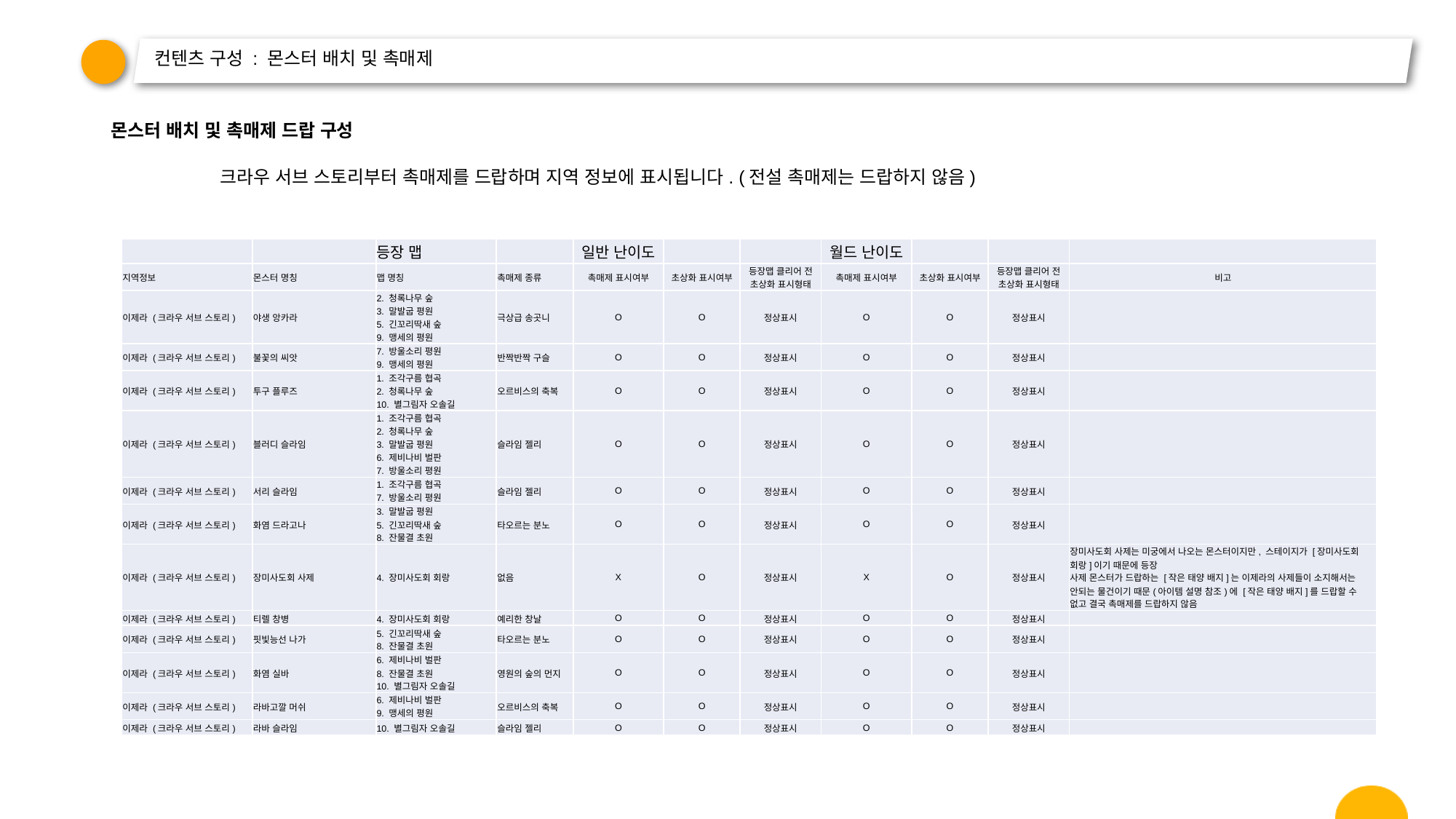

# 컨텐츠 구성 : 몬스터 배치 및 촉매제
몬스터 배치 및 촉매제 드랍 구성
	크라우 서브 스토리부터 촉매제를 드랍하며 지역 정보에 표시됩니다. (전설 촉매제는 드랍하지 않음)
|  |  | 등장 맵 |  | 일반 난이도 |  |  | 월드 난이도 |  |  |  |
| --- | --- | --- | --- | --- | --- | --- | --- | --- | --- | --- |
| 지역정보 | 몬스터 명칭 | 맵 명칭 | 촉매제 종류 | 촉매제 표시여부 | 초상화 표시여부 | 등장맵 클리어 전 초상화 표시형태 | 촉매제 표시여부 | 초상화 표시여부 | 등장맵 클리어 전 초상화 표시형태 | 비고 |
| 이제라 (크라우 서브 스토리) | 야생 앙카라 | 2. 청록나무 숲 3. 말발굽 평원 5. 긴꼬리딱새 숲 9. 맹세의 평원 | 극상급 송곳니 | O | O | 정상표시 | O | O | 정상표시 |  |
| 이제라 (크라우 서브 스토리) | 불꽃의 씨앗 | 7. 방울소리 평원 9. 맹세의 평원 | 반짝반짝 구슬 | O | O | 정상표시 | O | O | 정상표시 |  |
| 이제라 (크라우 서브 스토리) | 투구 플루즈 | 1. 조각구름 협곡 2. 청록나무 숲 10. 별그림자 오솔길 | 오르비스의 축복 | O | O | 정상표시 | O | O | 정상표시 |  |
| 이제라 (크라우 서브 스토리) | 블러디 슬라임 | 1. 조각구름 협곡 2. 청록나무 숲 3. 말발굽 평원 6. 제비나비 벌판 7. 방울소리 평원 | 슬라임 젤리 | O | O | 정상표시 | O | O | 정상표시 |  |
| 이제라 (크라우 서브 스토리) | 서리 슬라임 | 1. 조각구름 협곡 7. 방울소리 평원 | 슬라임 젤리 | O | O | 정상표시 | O | O | 정상표시 |  |
| 이제라 (크라우 서브 스토리) | 화염 드라고나 | 3. 말발굽 평원 5. 긴꼬리딱새 숲 8. 잔물결 초원 | 타오르는 분노 | O | O | 정상표시 | O | O | 정상표시 |  |
| 이제라 (크라우 서브 스토리) | 장미사도회 사제 | 4. 장미사도회 회랑 | 없음 | X | O | 정상표시 | X | O | 정상표시 | 장미사도회 사제는 미궁에서 나오는 몬스터이지만, 스테이지가 [장미사도회 회랑]이기 때문에 등장 사제 몬스터가 드랍하는 [작은 태양 배지]는 이제라의 사제들이 소지해서는 안되는 물건이기 때문(아이템 설명 참조)에 [작은 태양 배지]를 드랍할 수 없고 결국 촉매제를 드랍하지 않음 |
| 이제라 (크라우 서브 스토리) | 티렐 창병 | 4. 장미사도회 회랑 | 예리한 창날 | O | O | 정상표시 | O | O | 정상표시 |  |
| 이제라 (크라우 서브 스토리) | 핏빛능선 나가 | 5. 긴꼬리딱새 숲 8. 잔물결 초원 | 타오르는 분노 | O | O | 정상표시 | O | O | 정상표시 |  |
| 이제라 (크라우 서브 스토리) | 화염 실바 | 6. 제비나비 벌판 8. 잔물결 초원 10. 별그림자 오솔길 | 영원의 숲의 먼지 | O | O | 정상표시 | O | O | 정상표시 |  |
| 이제라 (크라우 서브 스토리) | 라바고깔 머쉬 | 6. 제비나비 벌판 9. 맹세의 평원 | 오르비스의 축복 | O | O | 정상표시 | O | O | 정상표시 |  |
| 이제라 (크라우 서브 스토리) | 라바 슬라임 | 10. 별그림자 오솔길 | 슬라임 젤리 | O | O | 정상표시 | O | O | 정상표시 |  |